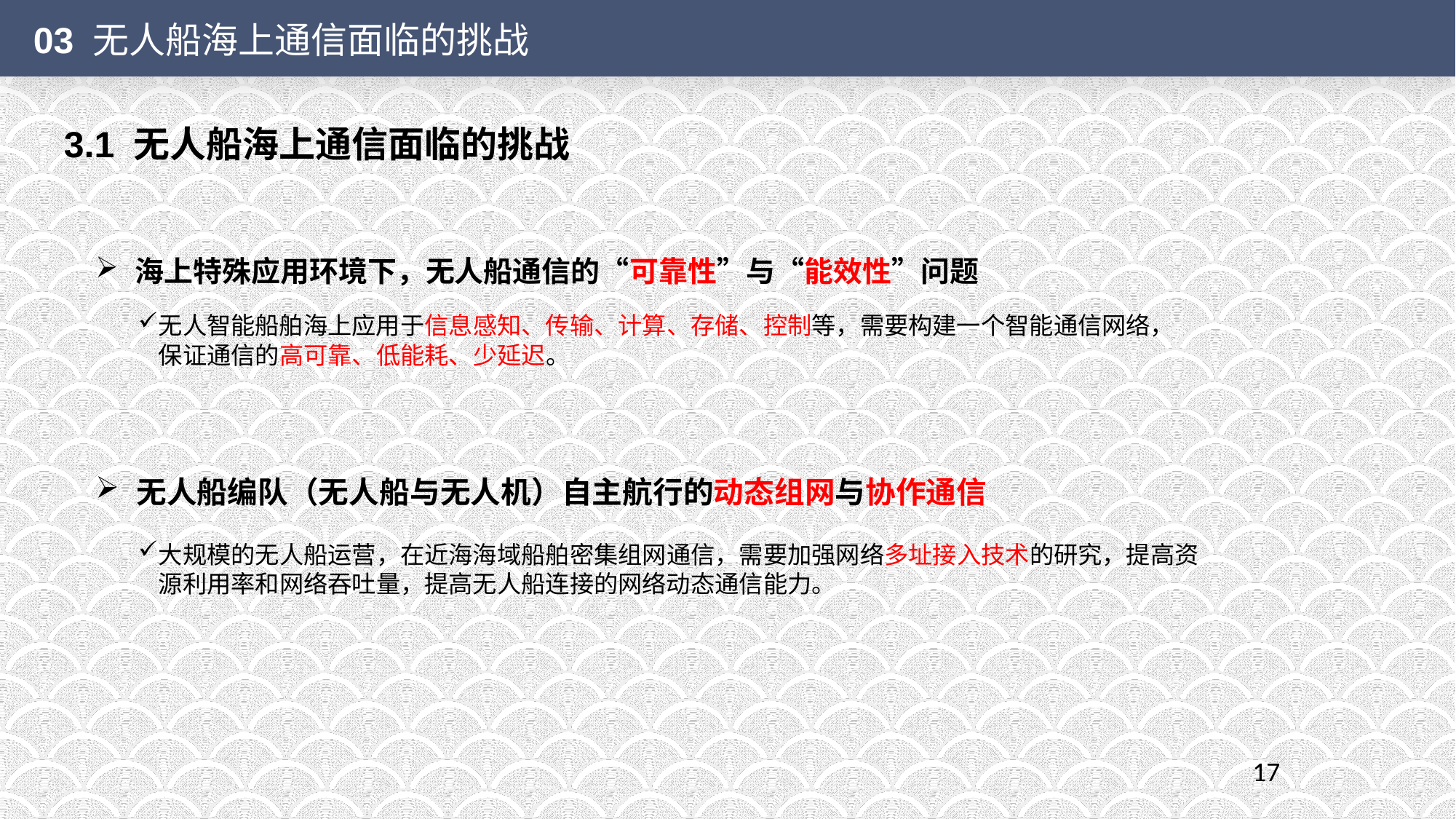

03 无人船海上通信面临的挑战
3.1 无人船海上通信面临的挑战
海上特殊应用环境下，无人船通信的“可靠性”与“能效性”问题
无人智能船舶海上应用于信息感知、传输、计算、存储、控制等，需要构建一个智能通信网络，保证通信的高可靠、低能耗、少延迟。
无人船编队（无人船与无人机）自主航行的动态组网与协作通信
大规模的无人船运营，在近海海域船舶密集组网通信，需要加强网络多址接入技术的研究，提高资源利用率和网络吞吐量，提高无人船连接的网络动态通信能力。
17